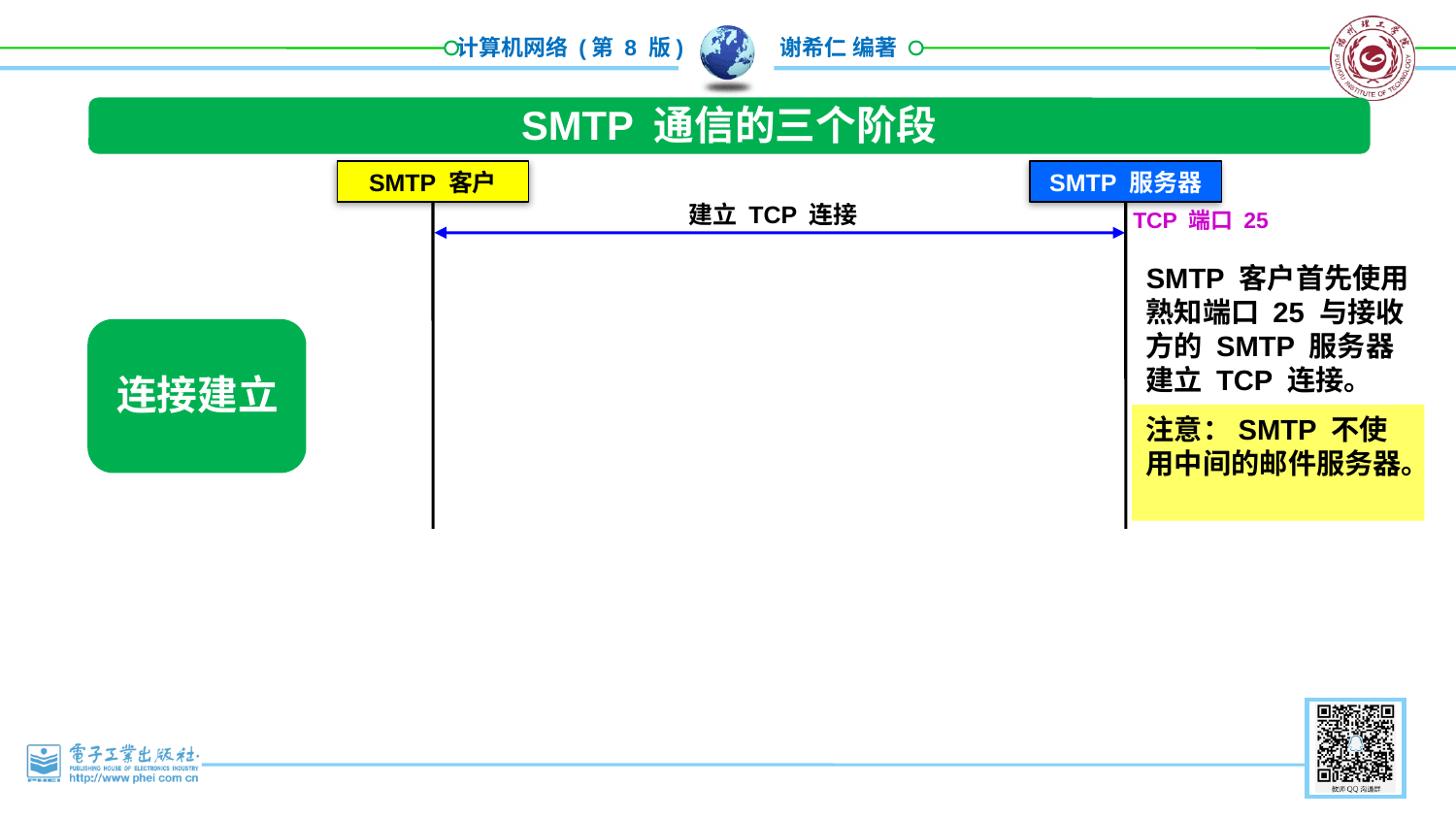

SMTP 通信的三个阶段

SMTP 客户
SMTP 服务器
建立 TCP 连接

TCP 端口 25
SMTP 客户首先使用熟知端口 25 与接收方的 SMTP 服务器建立 TCP 连接。

连接建立
注意：SMTP 不使用中间的邮件服务器。